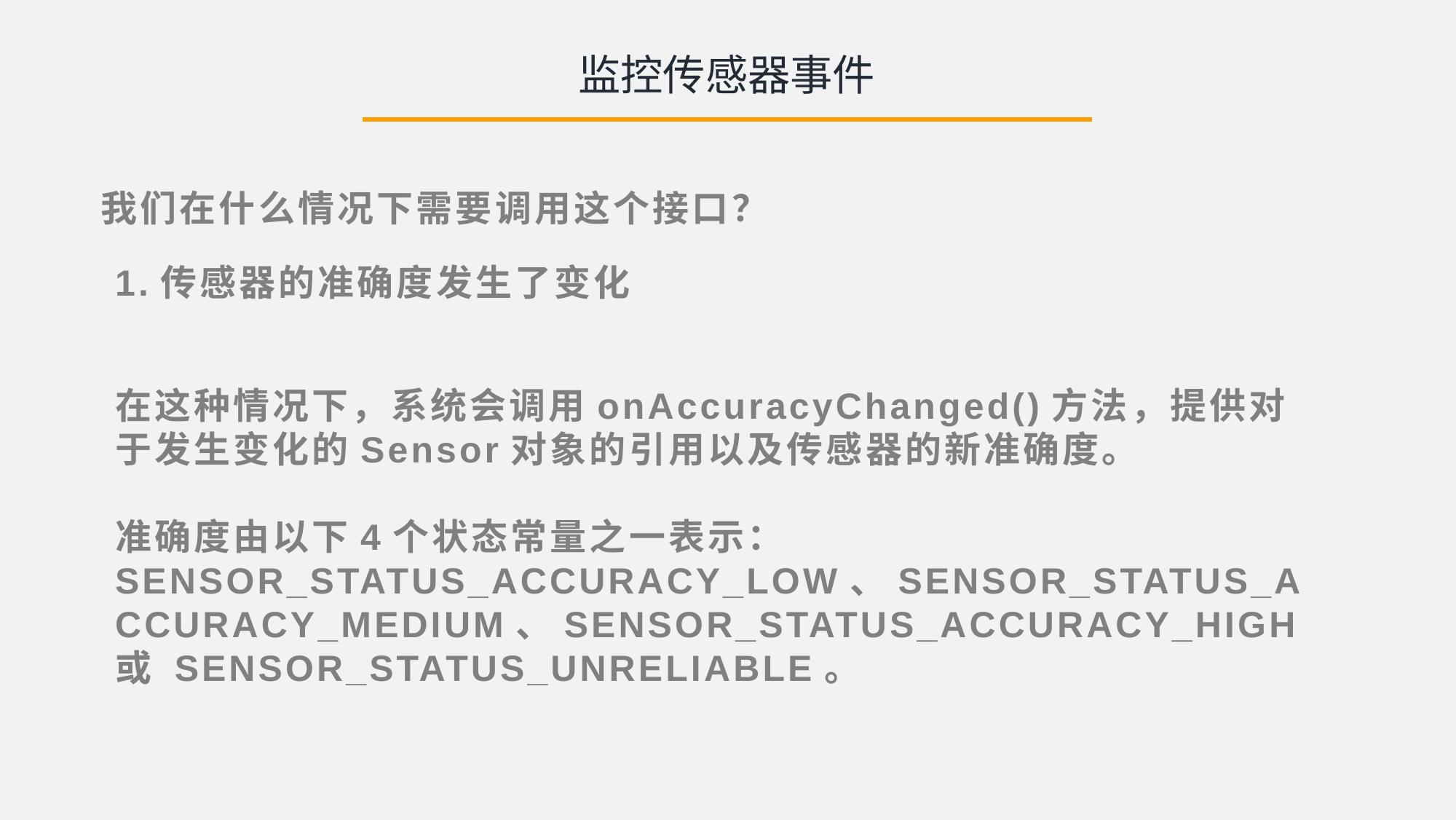

监控传感器事件
我们在什么情况下需要调用这个接口？
1.传感器的准确度发生了变化
在这种情况下，系统会调用onAccuracyChanged()方法，提供对于发生变化的Sensor对象的引用以及传感器的新准确度。

准确度由以下4个状态常量之一表示：SENSOR_STATUS_ACCURACY_LOW、SENSOR_STATUS_ACCURACY_MEDIUM、SENSOR_STATUS_ACCURACY_HIGH 或 SENSOR_STATUS_UNRELIABLE。